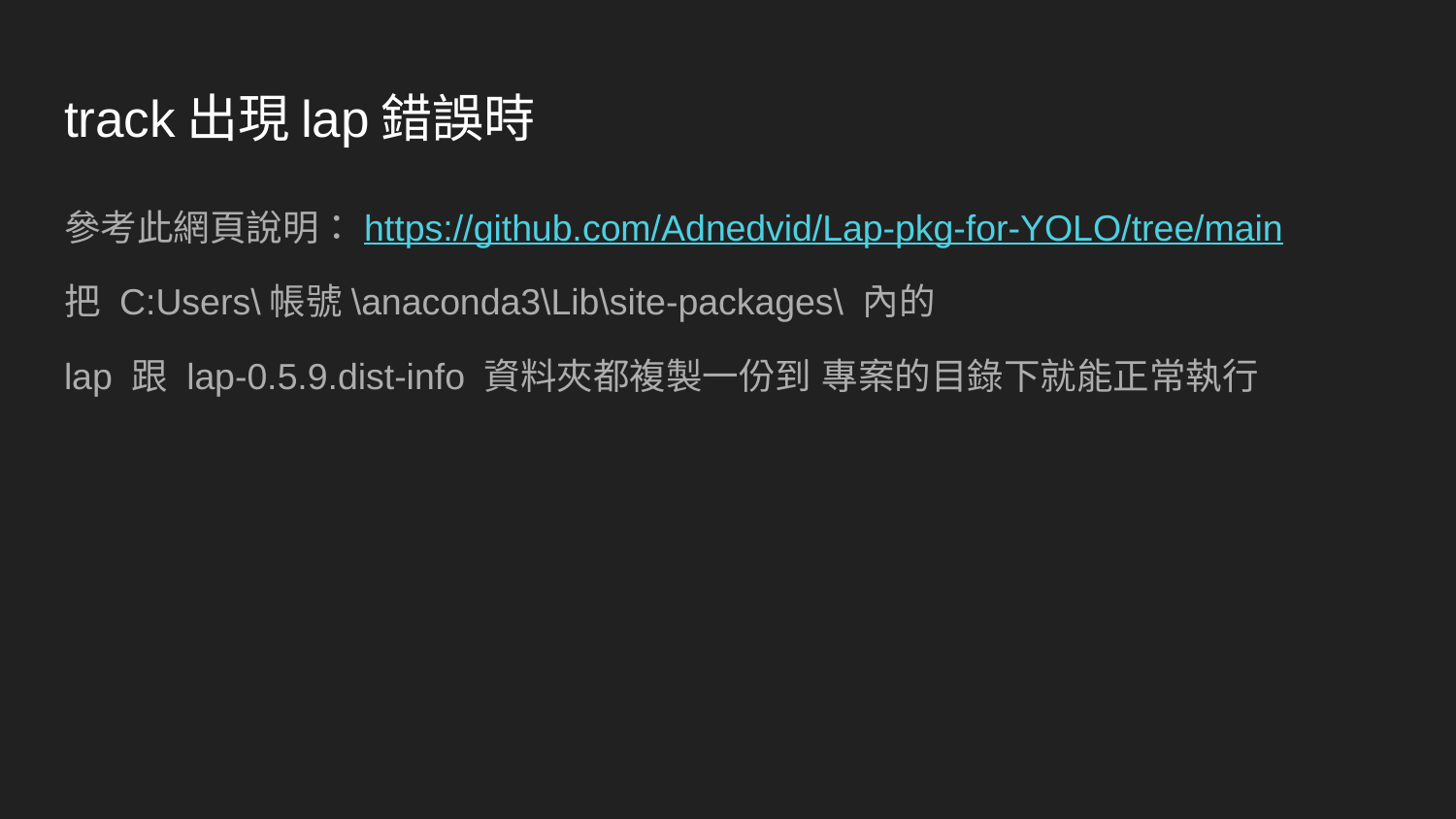

# track出現lap錯誤時
參考此網頁說明：https://github.com/Adnedvid/Lap-pkg-for-YOLO/tree/main
把 C:Users\帳號\anaconda3\Lib\site-packages\ 內的
lap 跟 lap-0.5.9.dist-info 資料夾都複製一份到 專案的目錄下就能正常執行